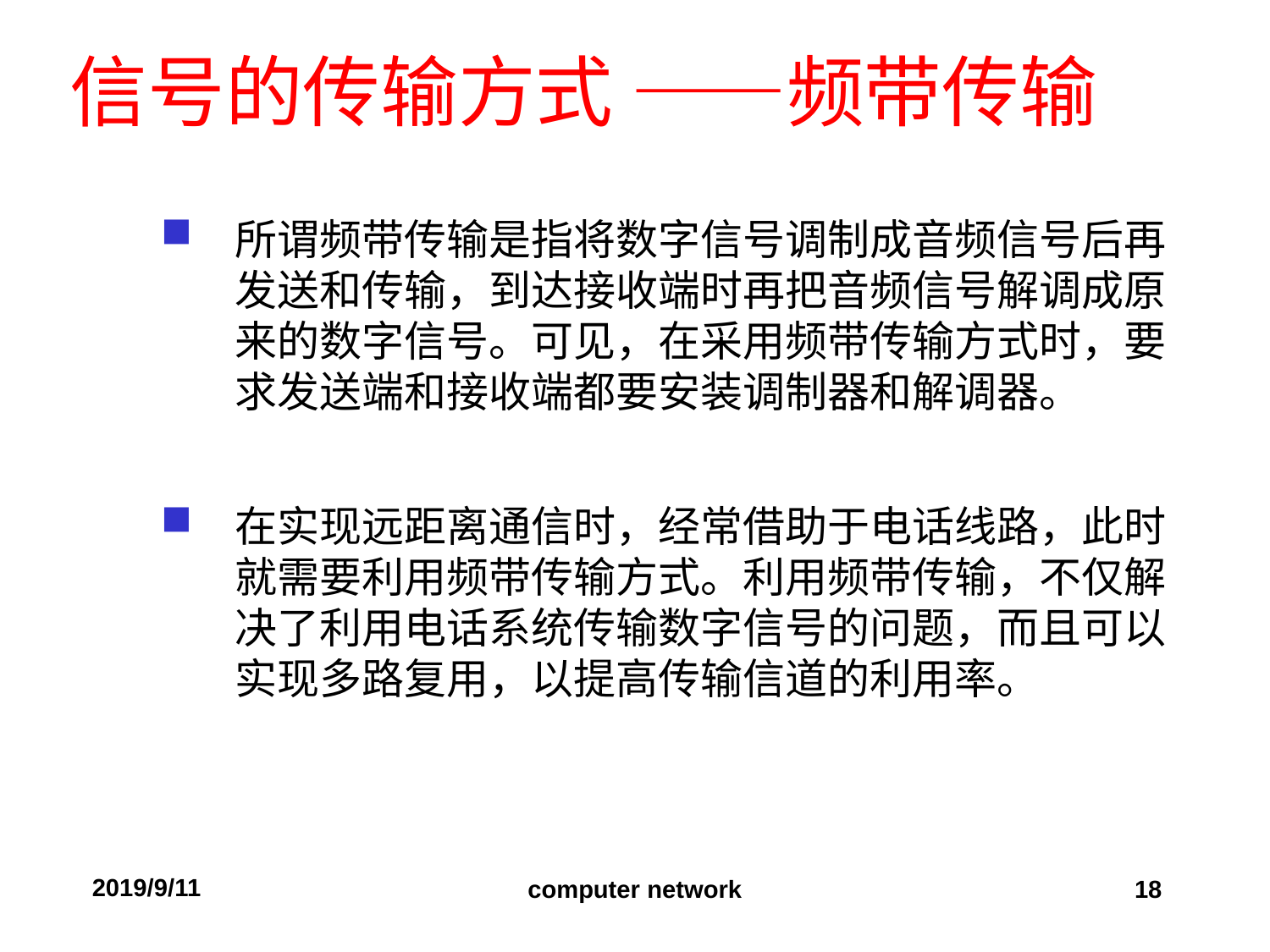

# 信号的传输方式 ——频带传输
所谓频带传输是指将数字信号调制成音频信号后再发送和传输，到达接收端时再把音频信号解调成原来的数字信号。可见，在采用频带传输方式时，要求发送端和接收端都要安装调制器和解调器。

在实现远距离通信时，经常借助于电话线路，此时就需要利用频带传输方式。利用频带传输，不仅解决了利用电话系统传输数字信号的问题，而且可以实现多路复用，以提高传输信道的利用率。

2019/9/11
computer network
18